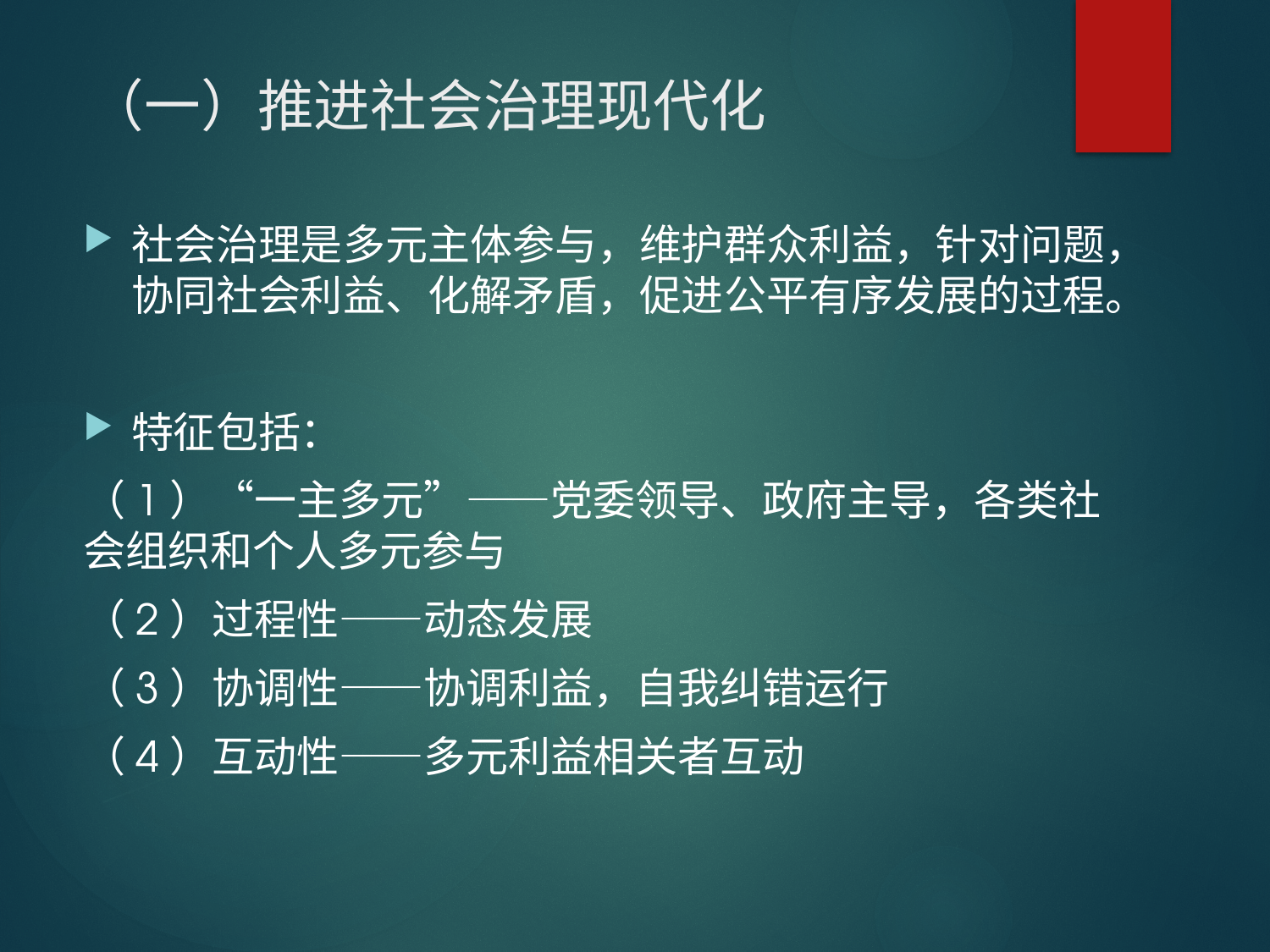

# （一）推进社会治理现代化
社会治理是多元主体参与，维护群众利益，针对问题，协同社会利益、化解矛盾，促进公平有序发展的过程。

特征包括：
（1）“一主多元”——党委领导、政府主导，各类社会组织和个人多元参与
（2）过程性——动态发展
（3）协调性——协调利益，自我纠错运行
（4）互动性——多元利益相关者互动